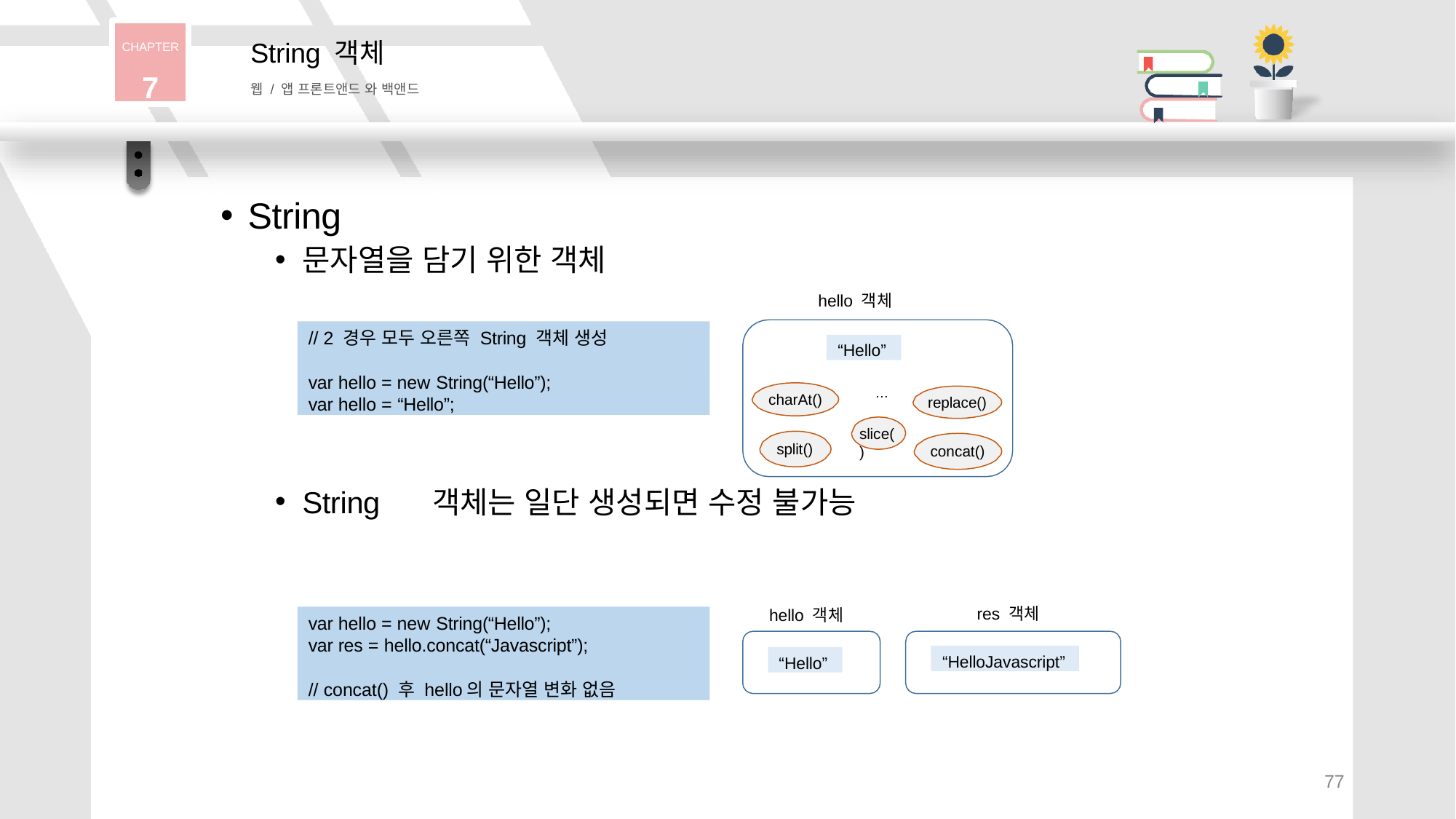

CHAPTER

7

String 객체
웹 / 앱 프론트앤드 와 백앤드

String
문자열을 담기 위한 객체
hello 객체

// 2 경우 모두 오른쪽 String 객체 생성

var hello = new String(“Hello”);
var hello = “Hello”;
“Hello”
…

charAt()
replace()

slice()

split()
concat()
String	객체는 일단 생성되면 수정 불가능
res 객체
hello 객체
var hello = new String(“Hello”);
var res = hello.concat(“Javascript”);

// concat() 후 hello의 문자열 변화 없음

“HelloJavascript”
“Hello”
77